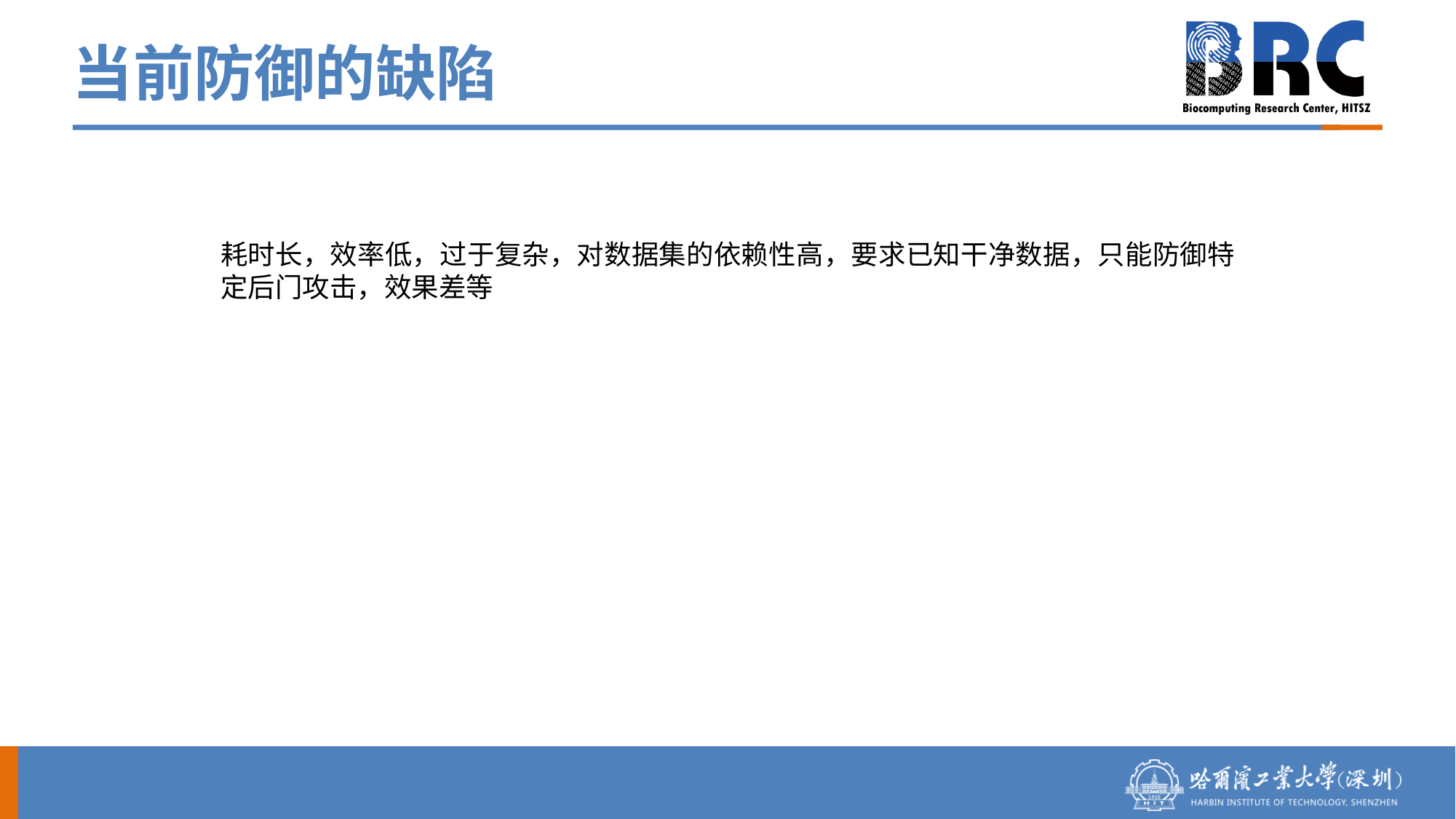

# 当前防御的缺陷
耗时长，效率低，过于复杂，对数据集的依赖性高，要求已知干净数据，只能防御特定后门攻击，效果差等